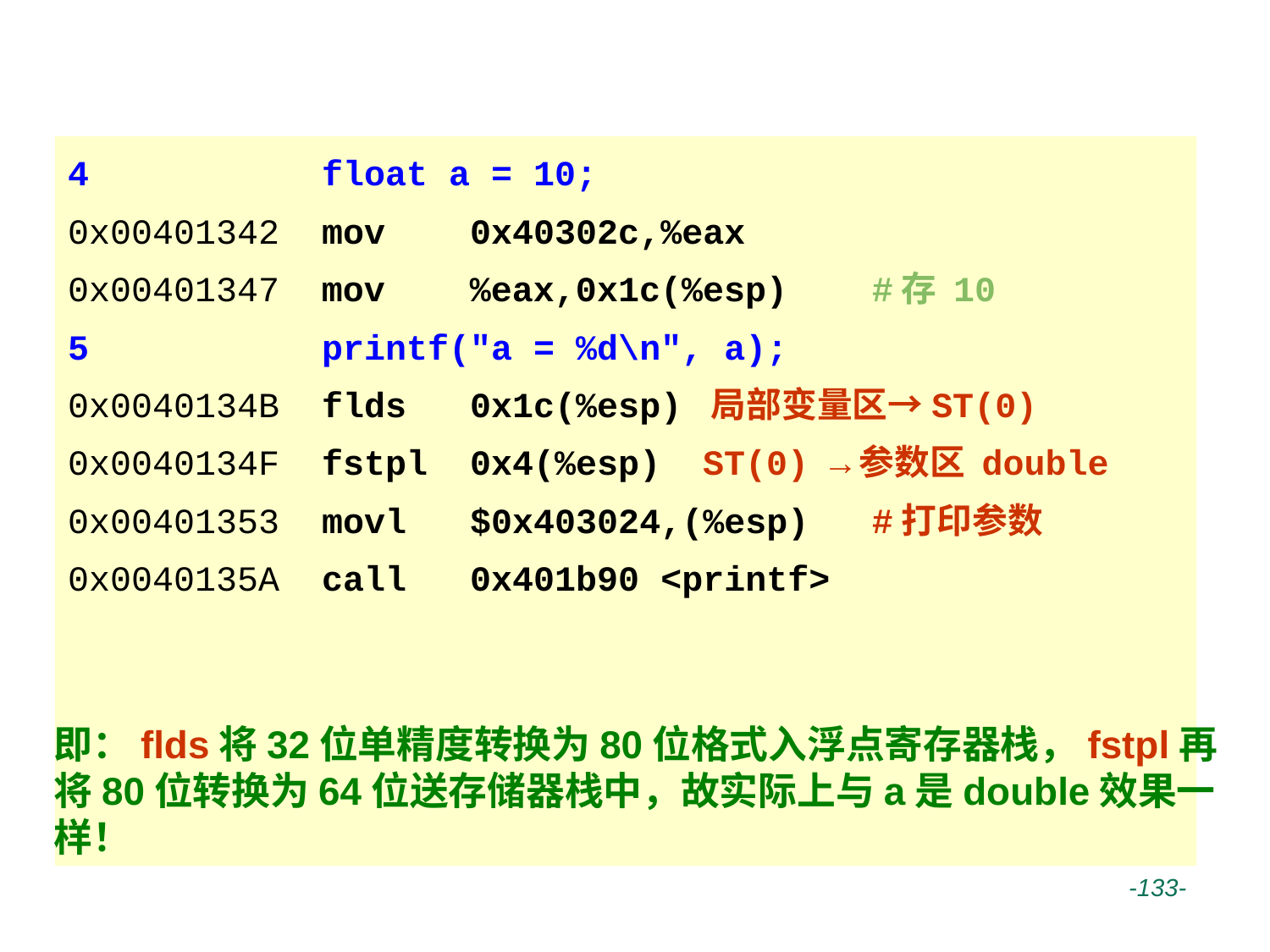

# X86-64架构（Windows-IA32）
4  		float a = 10;
0x00401342	mov    0x40302c,%eax
0x00401347  mov    %eax,0x1c(%esp)    #存 10
5  		printf("a = %d\n", a);
0x0040134B 	flds   0x1c(%esp) 局部变量区→ST(0)
0x0040134F	fstpl  0x4(%esp)  ST(0) →参数区 double
0x00401353	movl   $0x403024,(%esp)   #打印参数
0x0040135A	call   0x401b90 <printf>
即：flds将32位单精度转换为80位格式入浮点寄存器栈，fstpl再将80位转换为64位送存储器栈中，故实际上与a是double效果一样！
 -133-